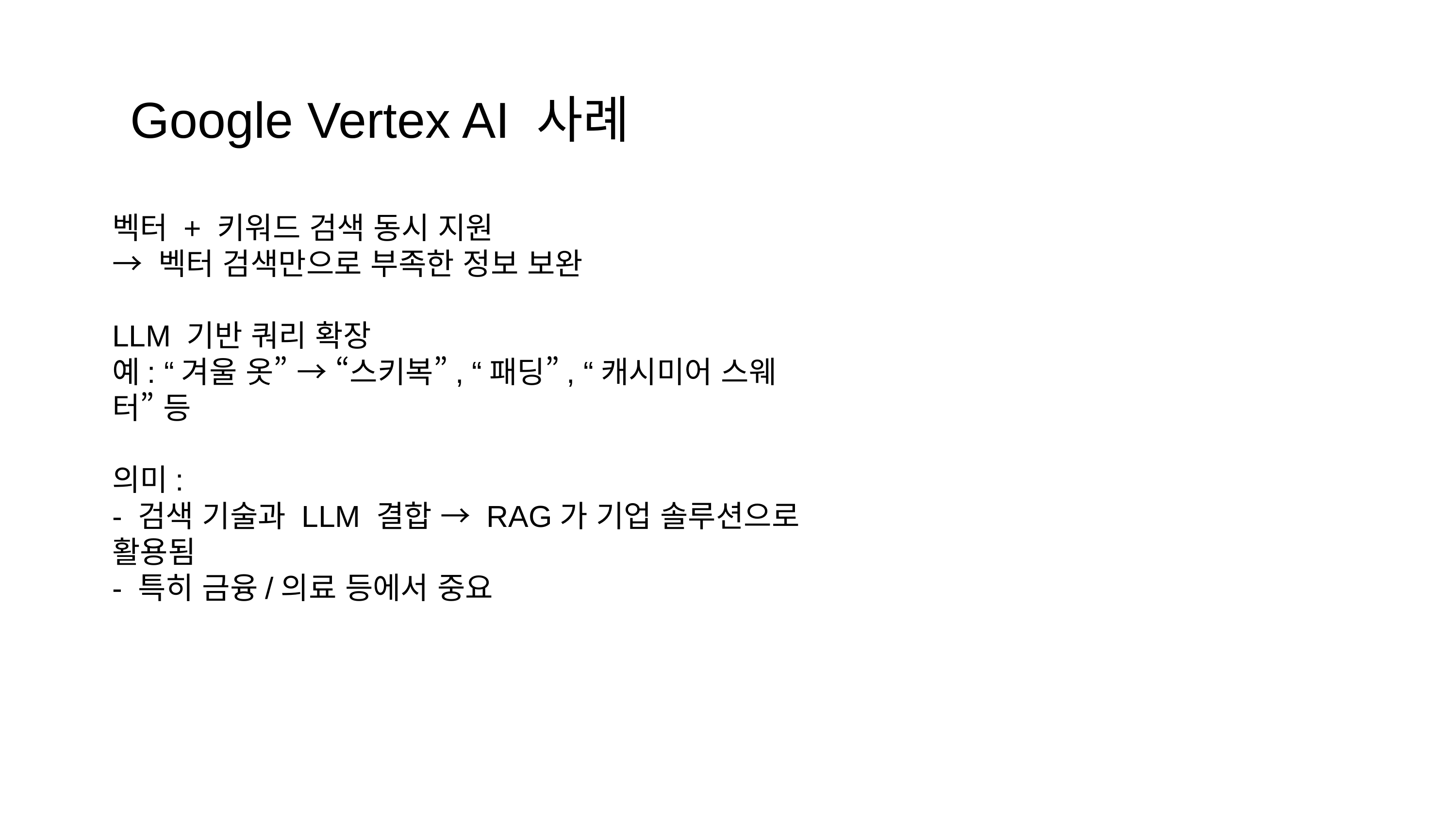

Google Vertex AI 사례
벡터 + 키워드 검색 동시 지원
→ 벡터 검색만으로 부족한 정보 보완

LLM 기반 쿼리 확장
예: “겨울 옷” → “스키복”, “패딩”, “캐시미어 스웨터” 등

의미:
- 검색 기술과 LLM 결합 → RAG가 기업 솔루션으로 활용됨
- 특히 금융/의료 등에서 중요